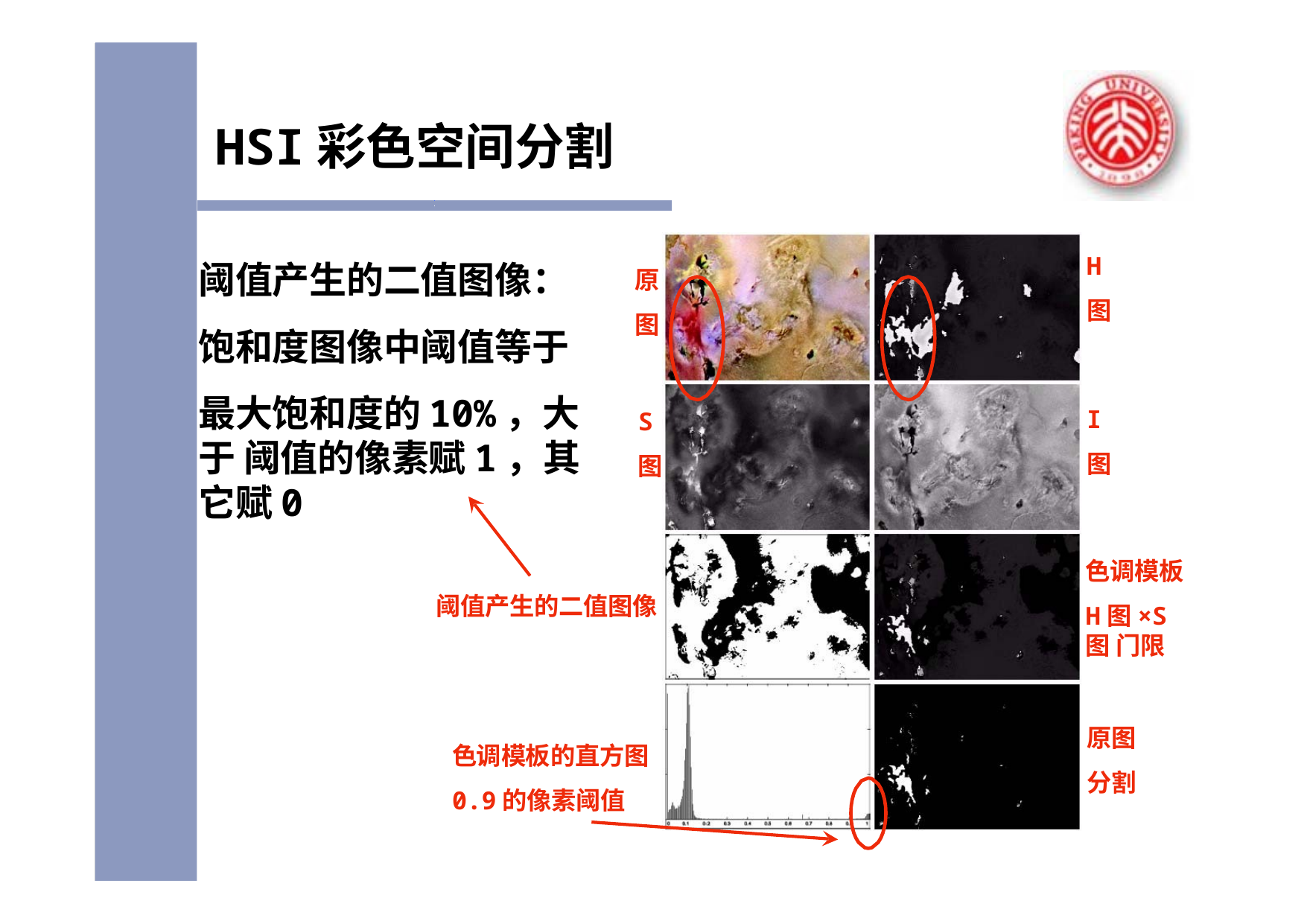

# HSI彩色空间分割

阈值产生的二值图像： 饱和度图像中阈值等于
最大饱和度的10%，大于 阈值的像素赋1，其它赋0
原 图
H
图

I
图
S
图

色调模板
H图×S图 门限
阈值产生的二值图像
原图 分割
色调模板的直方图 0.9的像素阈值